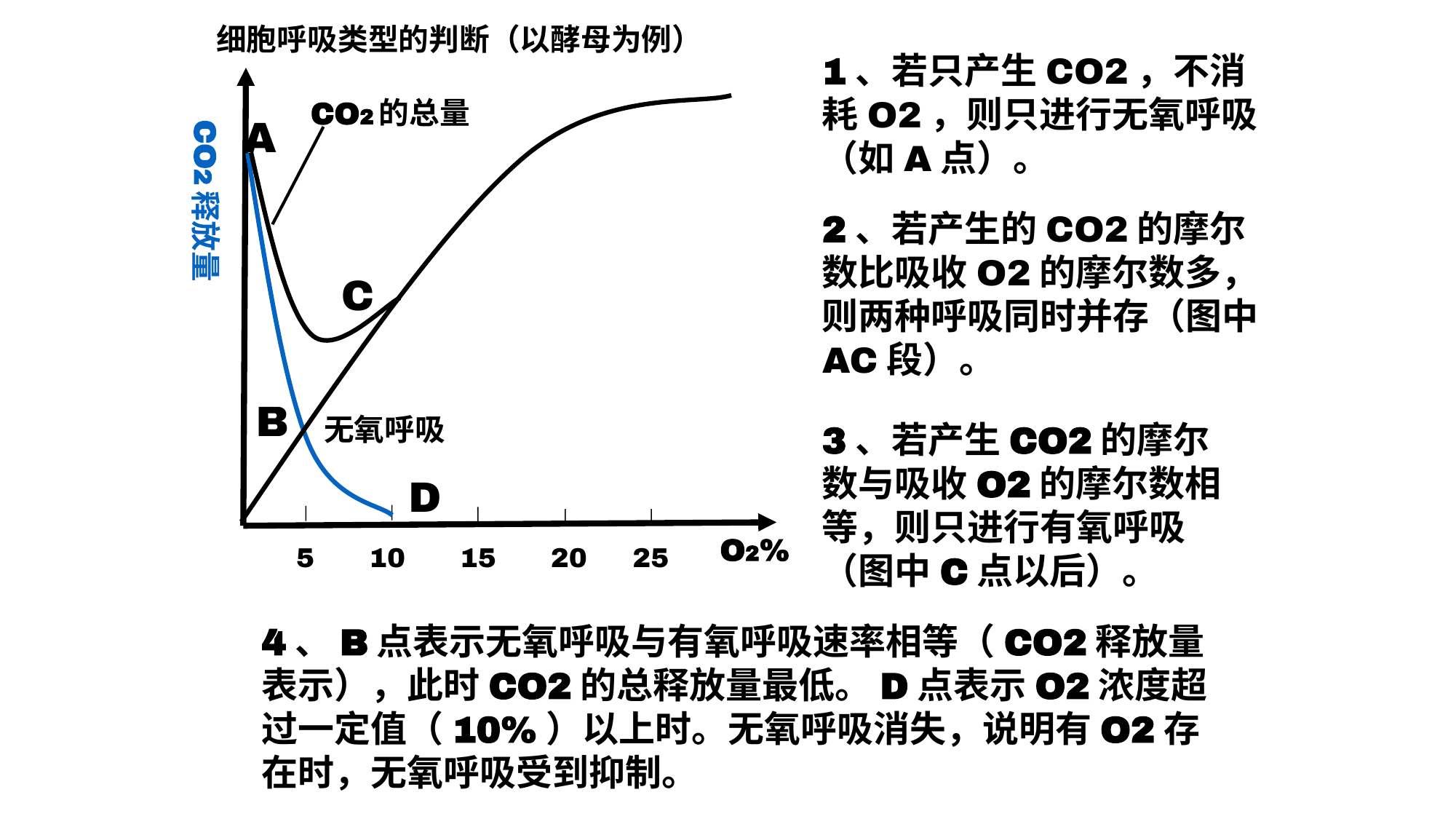

细胞呼吸类型的判断（以酵母为例）
1、若只产生CO2，不消耗O2，则只进行无氧呼吸（如A点）。

CO2的总量

A
CO2释放量

无氧呼吸
2、若产生的CO2的摩尔数比吸收O2的摩尔数多，则两种呼吸同时并存（图中AC段）。
C
B
3、若产生CO2的摩尔数与吸收O2的摩尔数相等，则只进行有氧呼吸（图中C点以后）。
D

O2%
  5      10      15      20     25
4、B点表示无氧呼吸与有氧呼吸速率相等（CO2释放量表示），此时CO2的总释放量最低。D点表示O2浓度超过一定值（10%）以上时。无氧呼吸消失，说明有O2存在时，无氧呼吸受到抑制。